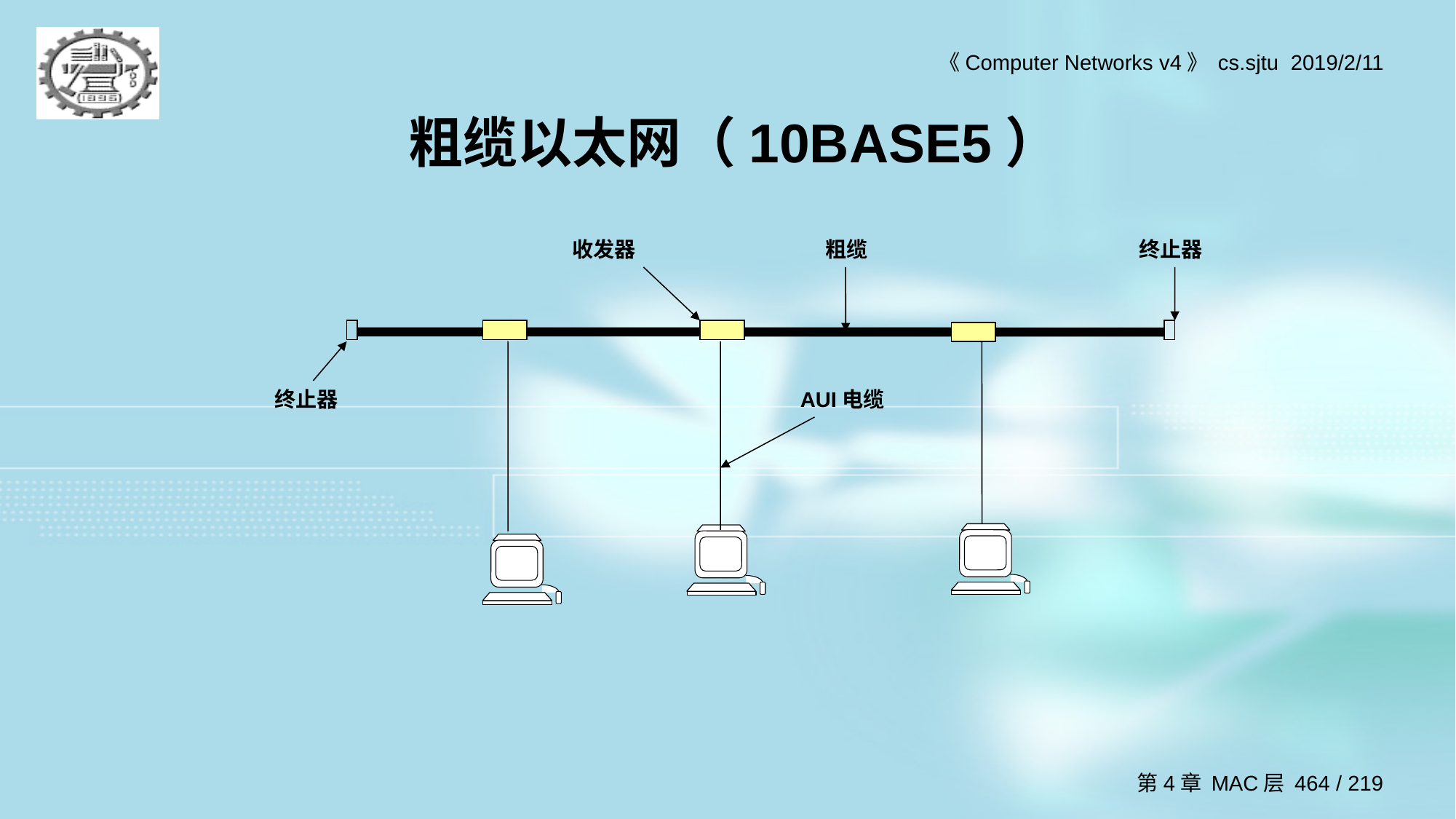

# 粗缆以太网（10BASE5）
收发器
粗缆
终止器

终止器
AUI电缆